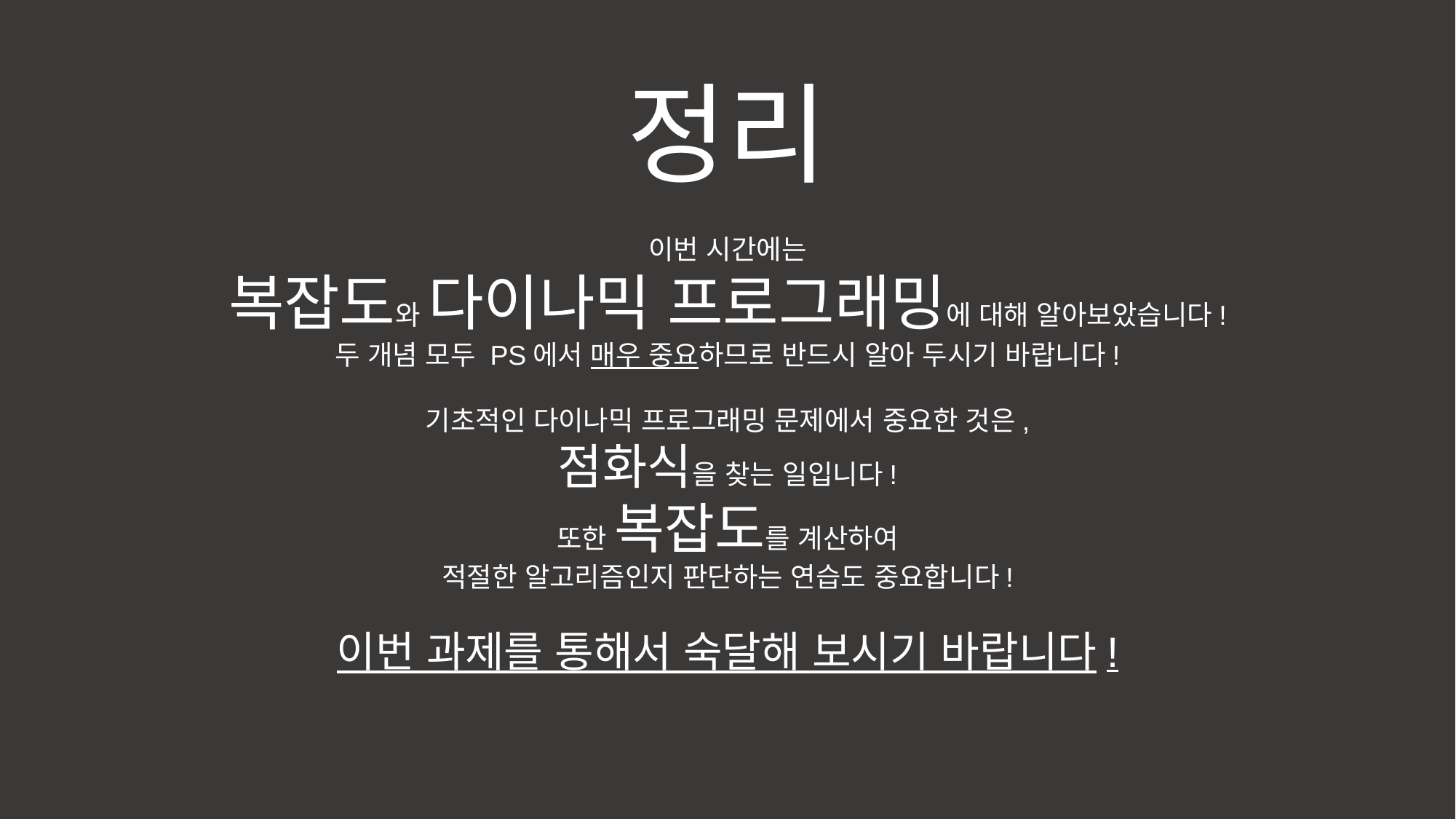

정리
이번 시간에는
복잡도와 다이나믹 프로그래밍에 대해 알아보았습니다!
두 개념 모두 PS에서 매우 중요하므로 반드시 알아 두시기 바랍니다!

기초적인 다이나믹 프로그래밍 문제에서 중요한 것은,
점화식을 찾는 일입니다!
또한 복잡도를 계산하여
적절한 알고리즘인지 판단하는 연습도 중요합니다!

이번 과제를 통해서 숙달해 보시기 바랍니다!